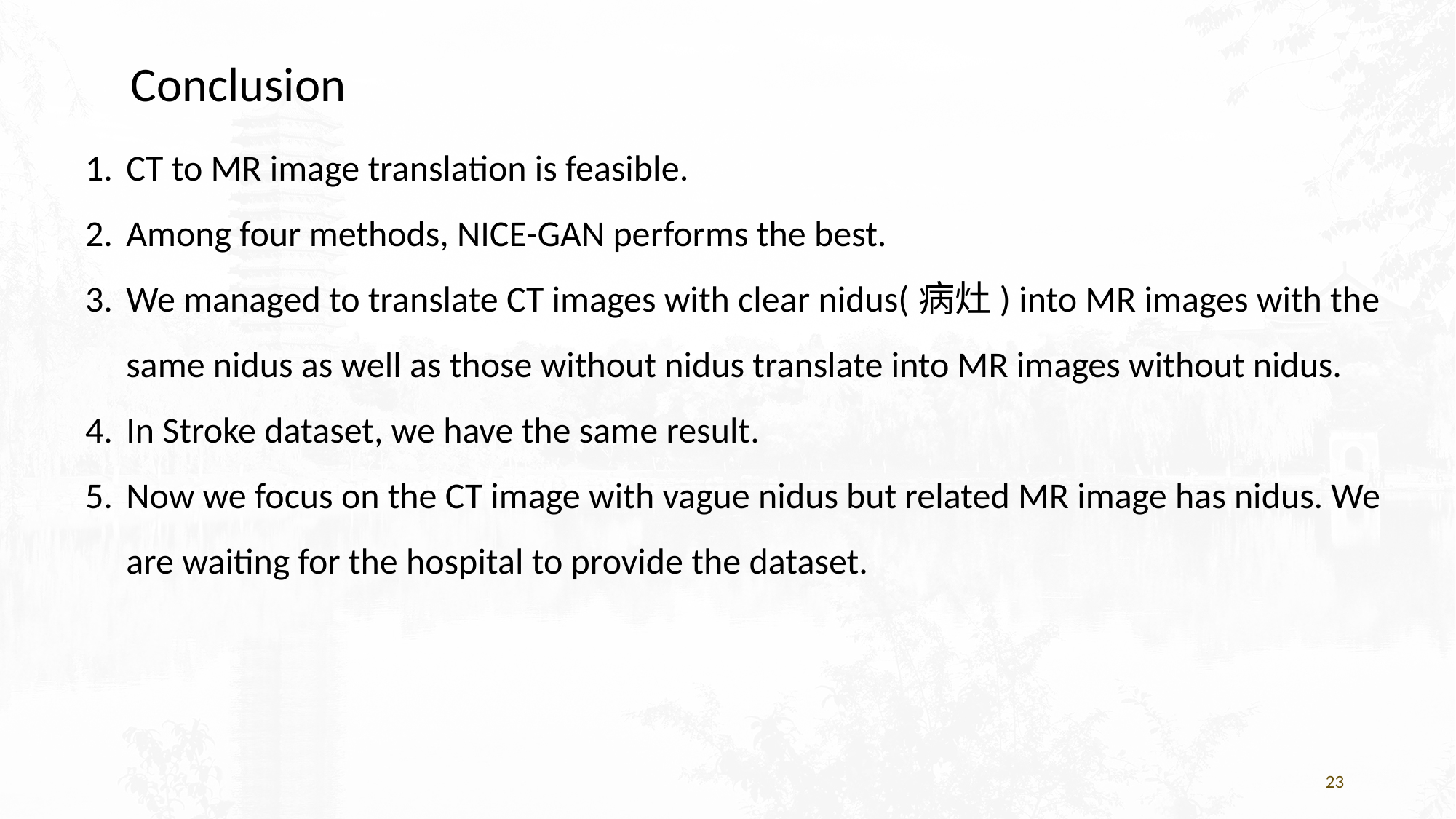

Conclusion
CT to MR image translation is feasible.
Among four methods, NICE-GAN performs the best.
We managed to translate CT images with clear nidus(病灶) into MR images with the same nidus as well as those without nidus translate into MR images without nidus.
In Stroke dataset, we have the same result.
Now we focus on the CT image with vague nidus but related MR image has nidus. We are waiting for the hospital to provide the dataset.
23